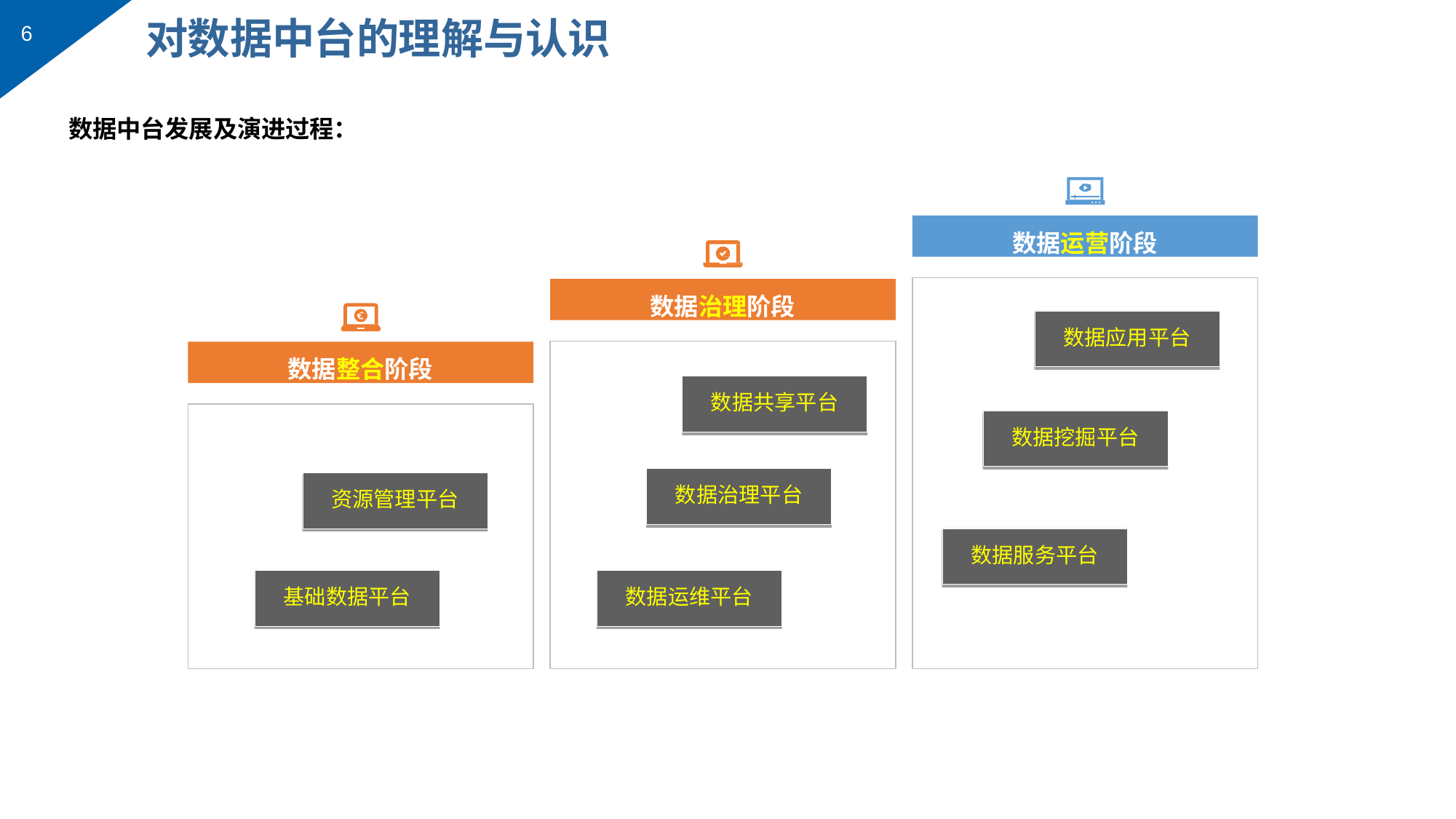

# 对数据中台的理解与认识
6
数据中台发展及演进过程：

数据运营阶段

数据治理阶段

数据应用平台

数据整合阶段

数据共享平台

数据挖掘平台

数据治理平台
资源管理平台

数据服务平台

基础数据平台
数据运维平台